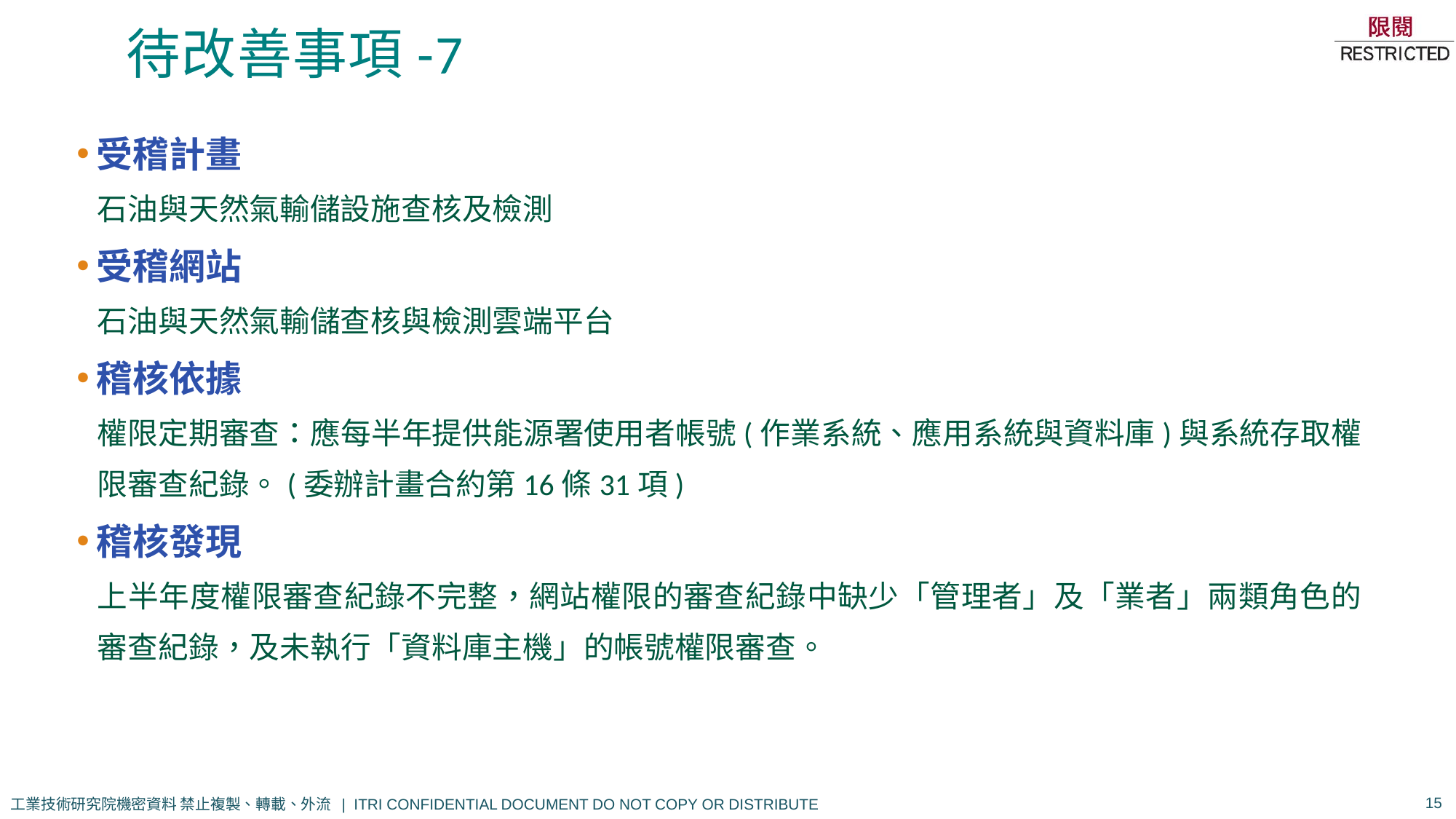

# 待改善事項-7
受稽計畫
石油與天然氣輸儲設施查核及檢測
受稽網站
石油與天然氣輸儲查核與檢測雲端平台
稽核依據
權限定期審查：應每半年提供能源署使用者帳號(作業系統、應用系統與資料庫)與系統存取權限審查紀錄。(委辦計畫合約第16條31項)
稽核發現
上半年度權限審查紀錄不完整，網站權限的審查紀錄中缺少「管理者」及「業者」兩類角色的審查紀錄，及未執行「資料庫主機」的帳號權限審查。
15